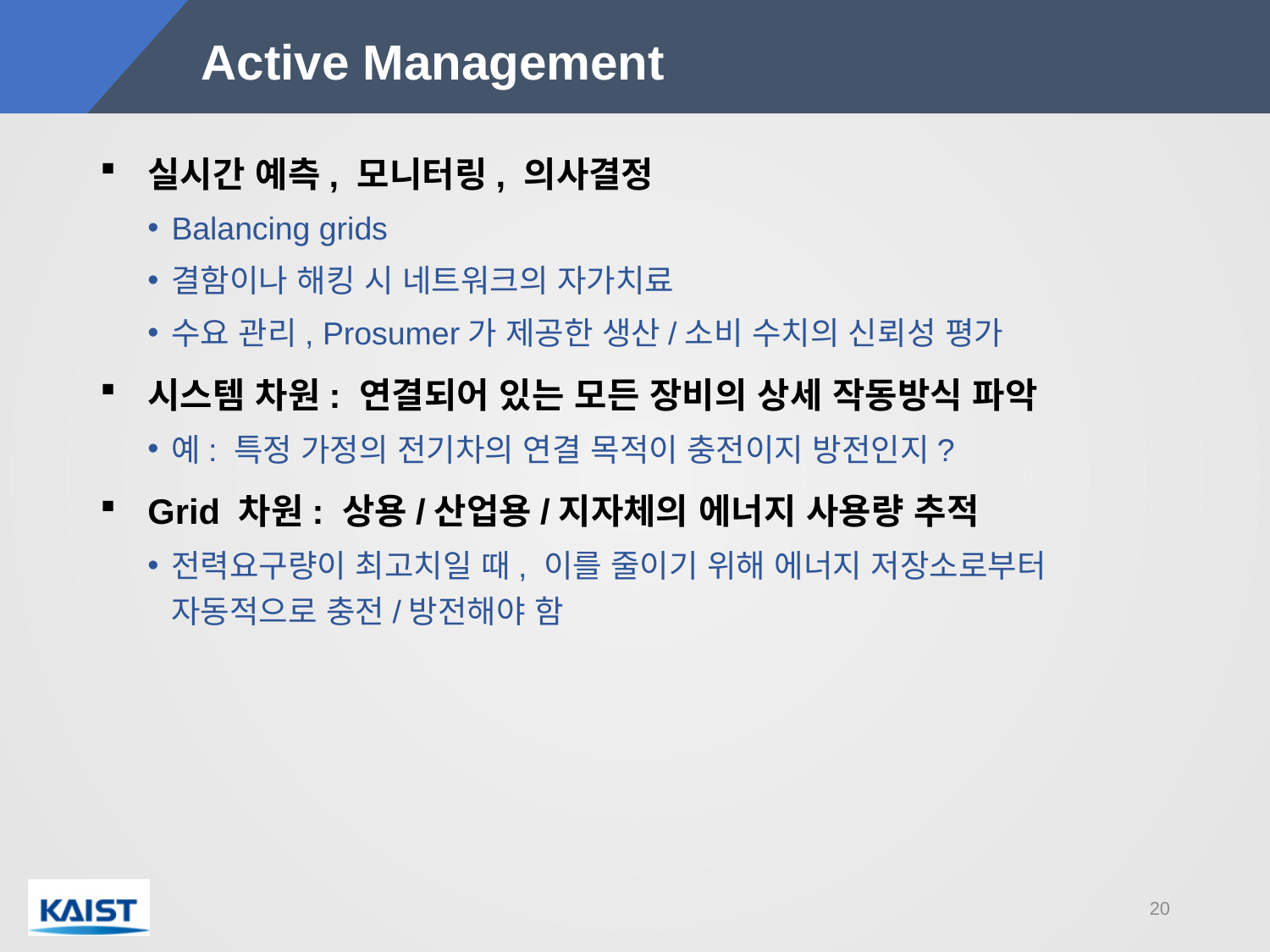

# Active Management
실시간 예측, 모니터링, 의사결정
Balancing grids
결함이나 해킹 시 네트워크의 자가치료
수요 관리, Prosumer가 제공한 생산/소비 수치의 신뢰성 평가
시스템 차원: 연결되어 있는 모든 장비의 상세 작동방식 파악
예: 특정 가정의 전기차의 연결 목적이 충전이지 방전인지?
Grid 차원: 상용/산업용/지자체의 에너지 사용량 추적
전력요구량이 최고치일 때, 이를 줄이기 위해 에너지 저장소로부터 자동적으로 충전/방전해야 함

20